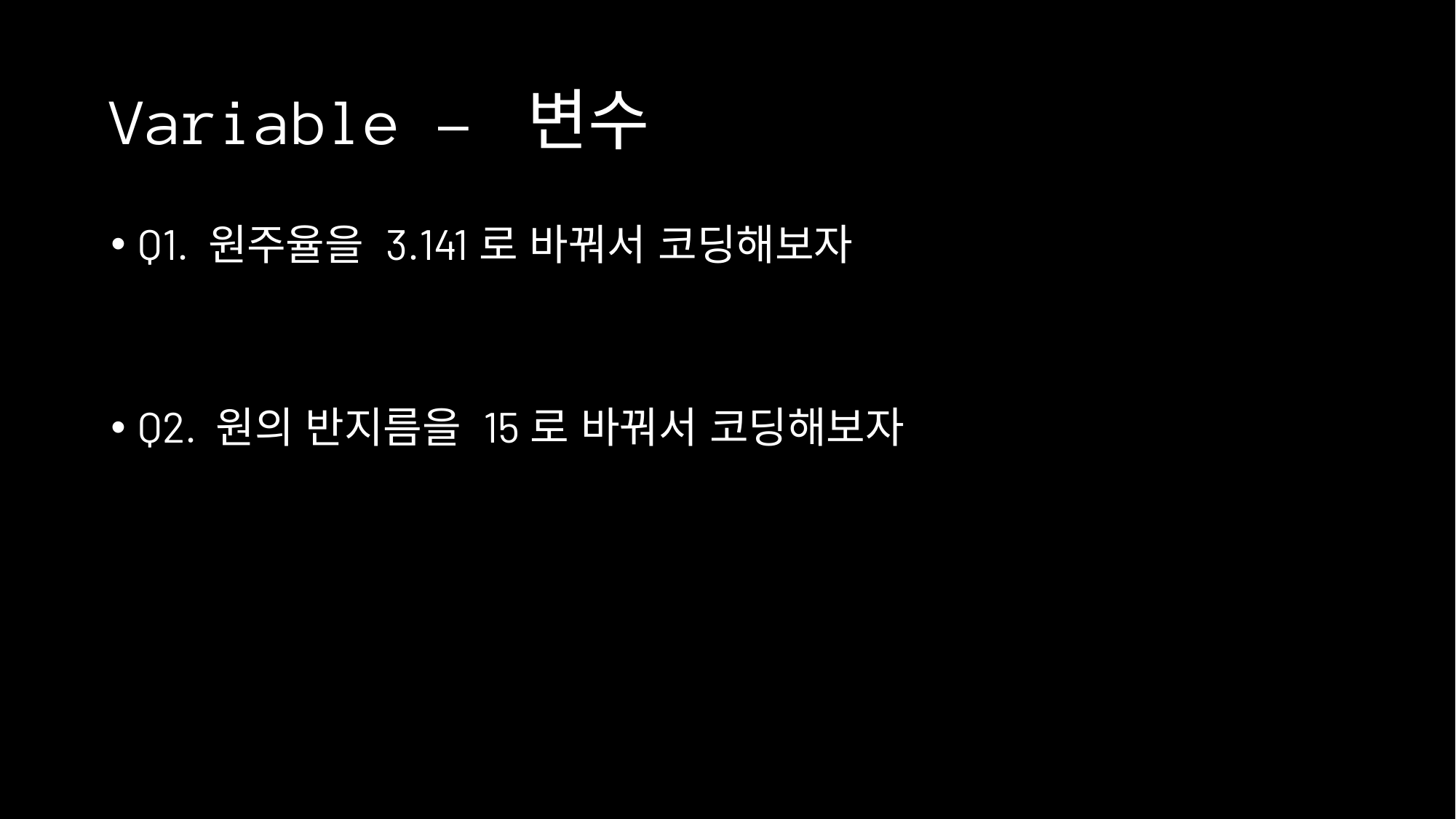

# Variable - 변수
Q1. 원주율을 3.141로 바꿔서 코딩해보자

Q2. 원의 반지름을 15로 바꿔서 코딩해보자